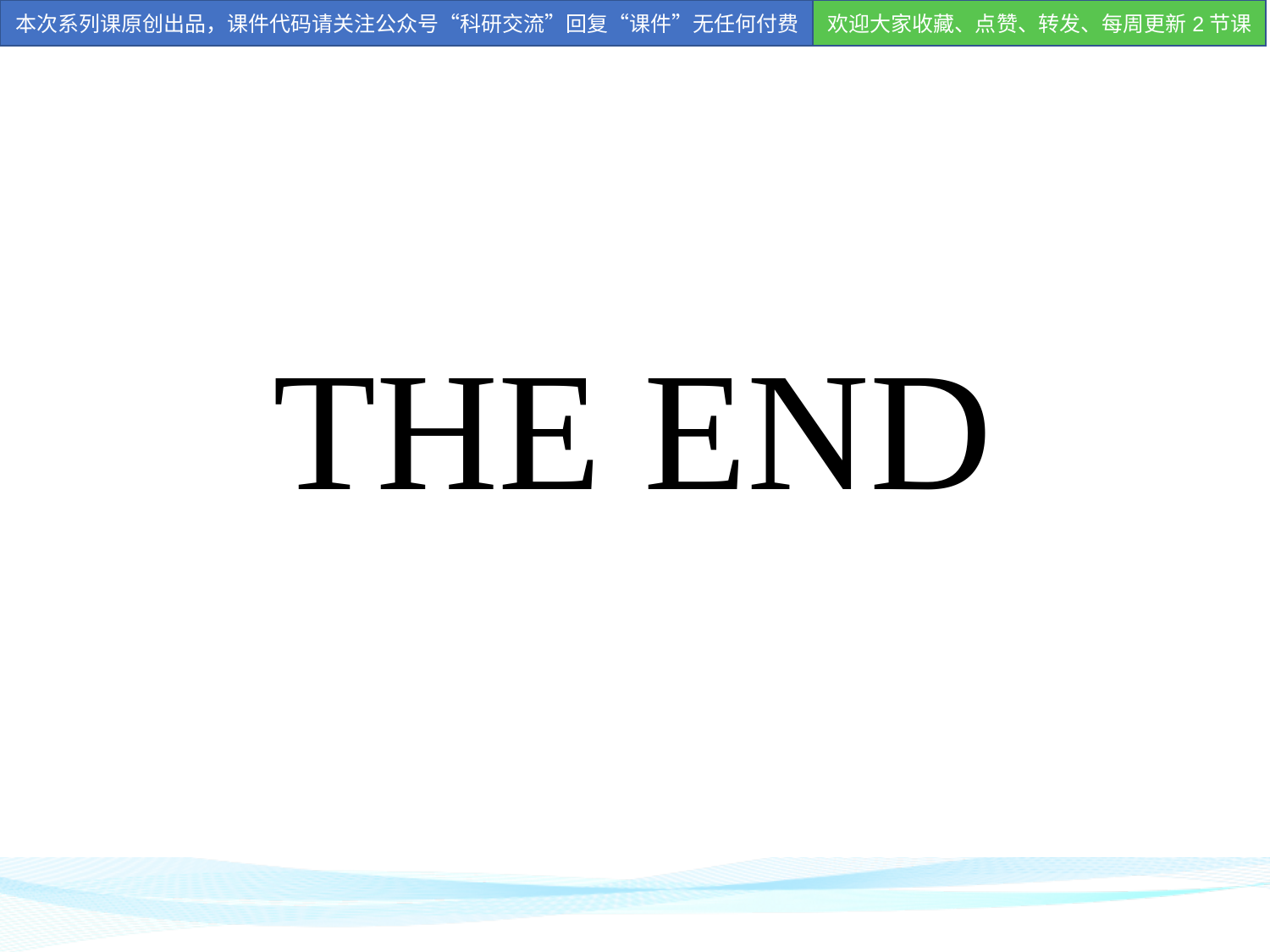

本次系列课原创出品，课件代码请关注公众号“科研交流”回复“课件”无任何付费
欢迎大家收藏、点赞、转发、每周更新2节课
THE END